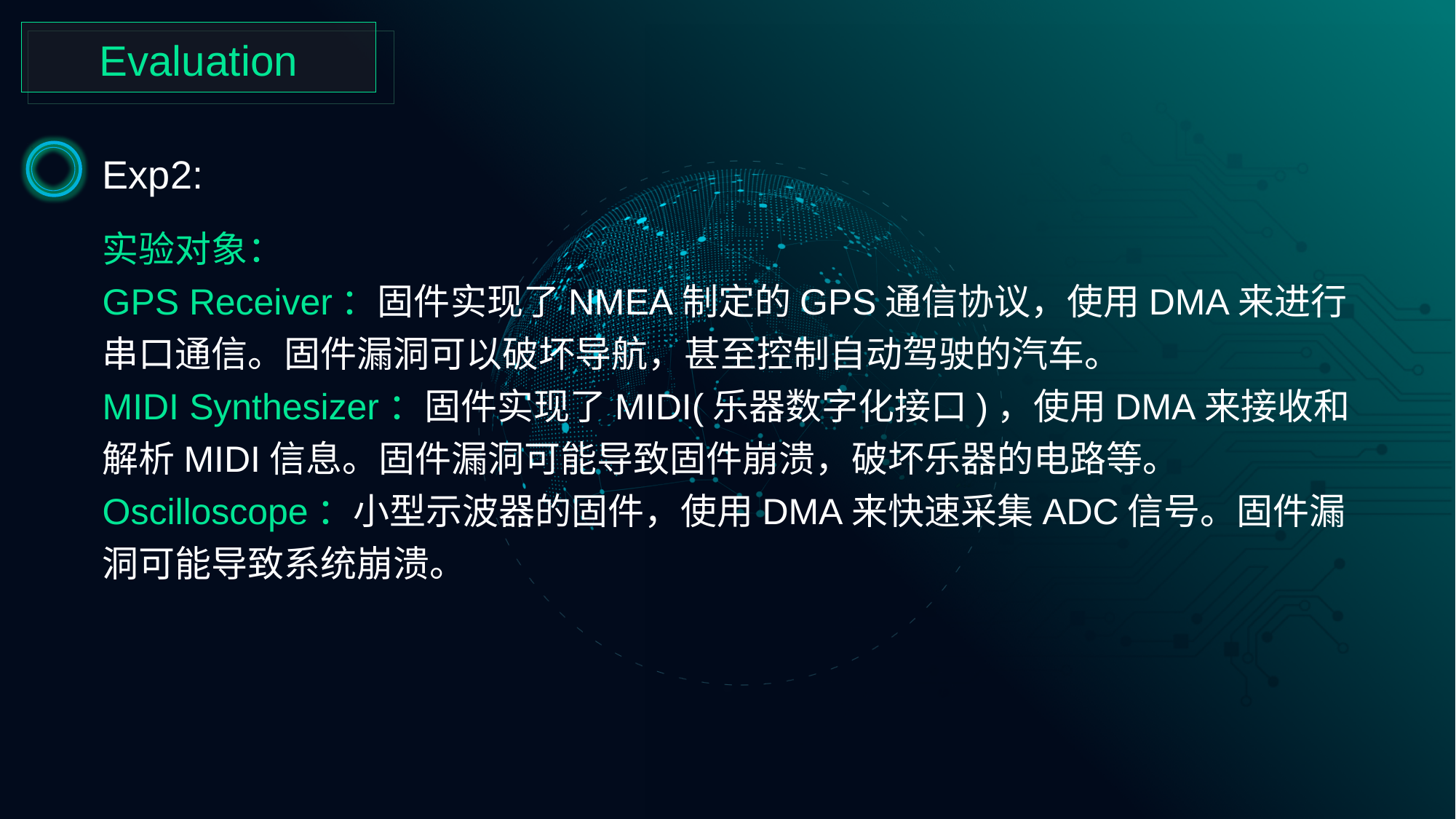

Evaluation

Exp2:
实验对象：
GPS Receiver：固件实现了NMEA制定的GPS通信协议，使用DMA来进行串口通信。固件漏洞可以破坏导航，甚至控制自动驾驶的汽车。
MIDI Synthesizer：固件实现了MIDI(乐器数字化接口)，使用DMA来接收和解析MIDI信息。固件漏洞可能导致固件崩溃，破坏乐器的电路等。
Oscilloscope：小型示波器的固件，使用DMA来快速采集ADC信号。固件漏洞可能导致系统崩溃。